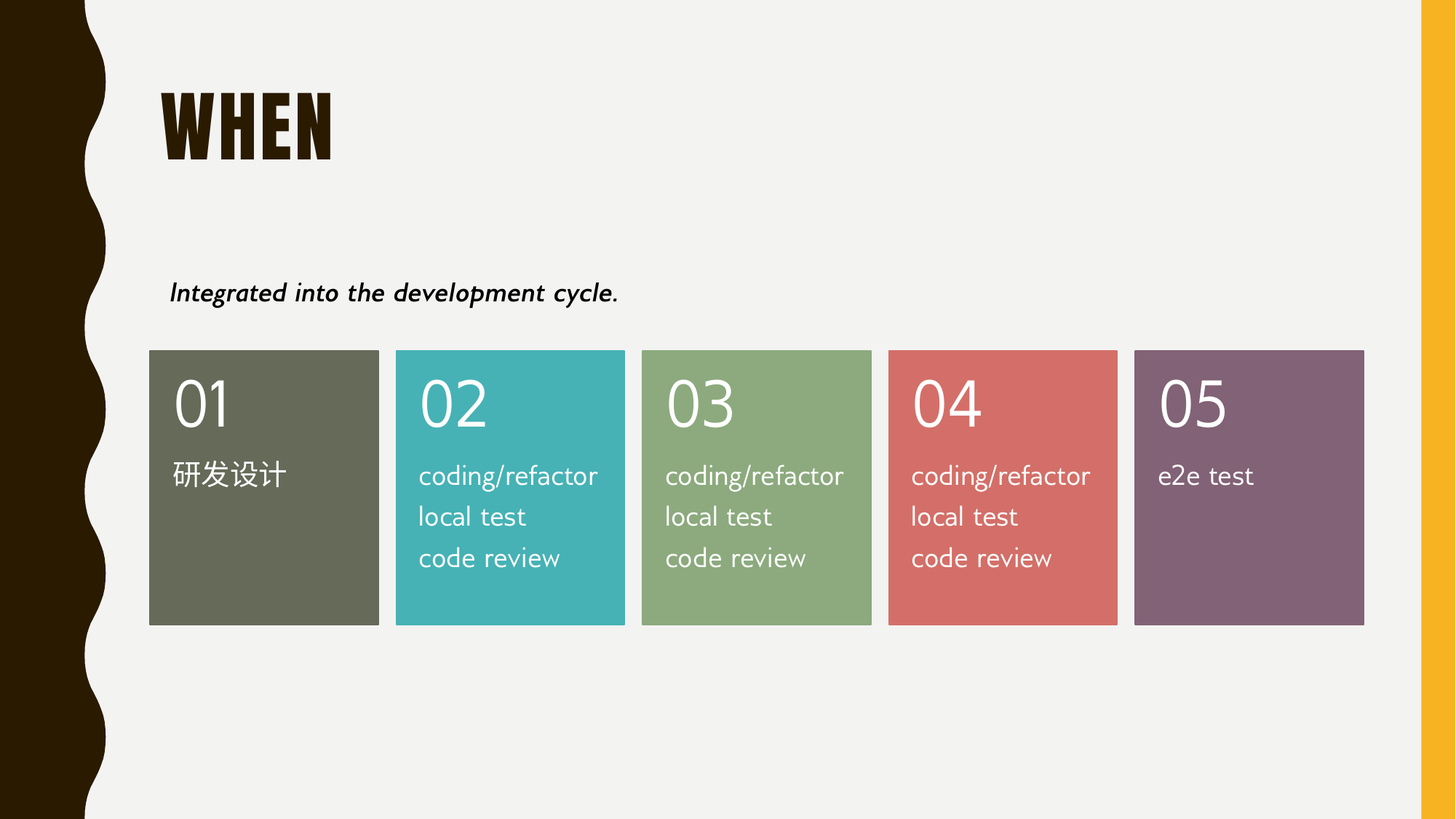

# when
Integrated into the development cycle.
研发设计
01
coding/refactor
local test
code review
02
coding/refactor
local test
code review
03
coding/refactor
local test
code review
04
e2e test
05